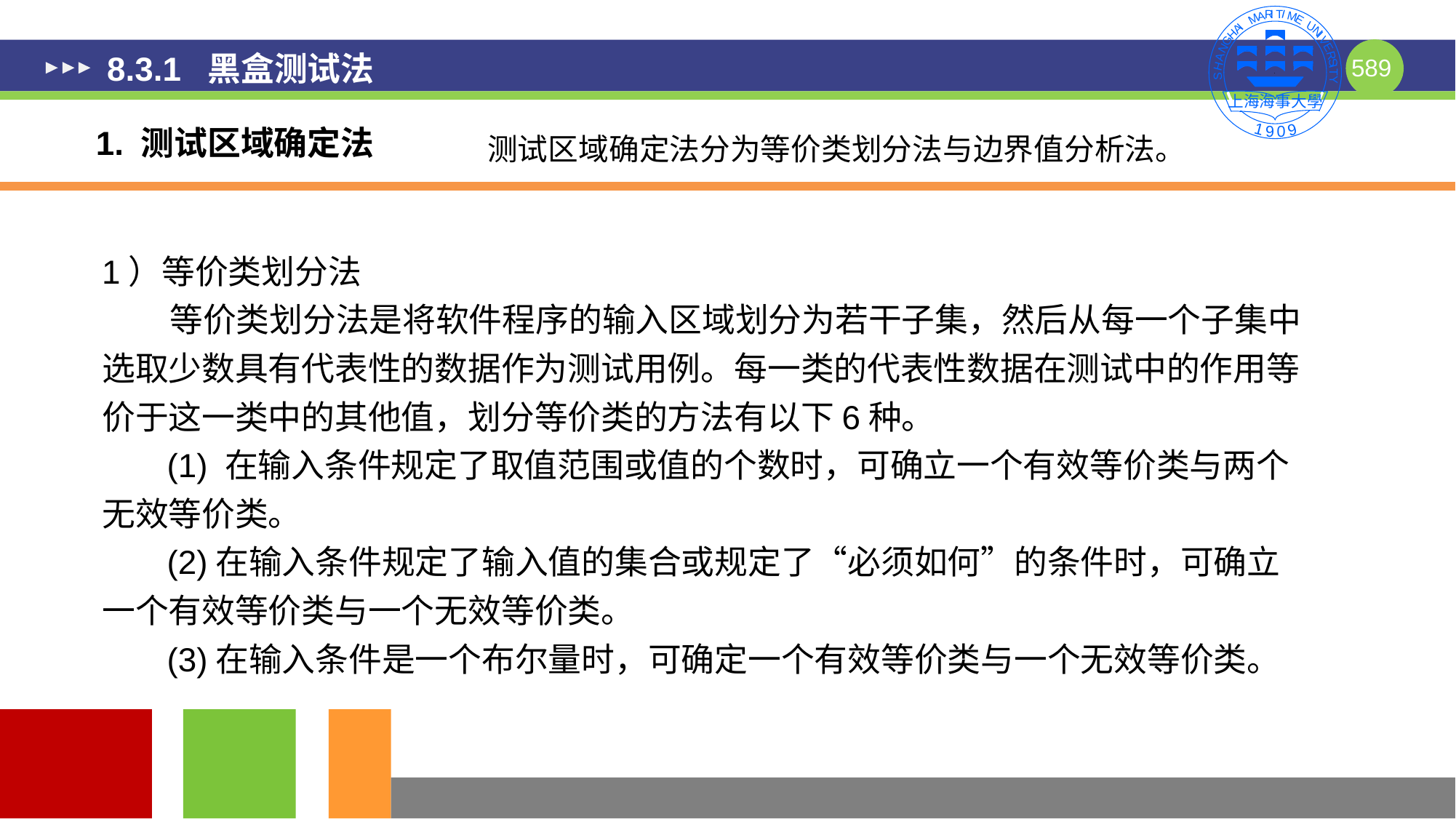

# 8.3.1  黑盒测试法
1. 测试区域确定法
测试区域确定法分为等价类划分法与边界值分析法。

1）等价类划分法
        等价类划分法是将软件程序的输入区域划分为若干子集，然后从每一个子集中选取少数具有代表性的数据作为测试用例。每一类的代表性数据在测试中的作用等价于这一类中的其他值，划分等价类的方法有以下6种。
       (1) 在输入条件规定了取值范围或值的个数时，可确立一个有效等价类与两个无效等价类。
       (2)在输入条件规定了输入值的集合或规定了“必须如何”的条件时，可确立一个有效等价类与一个无效等价类。
       (3)在输入条件是一个布尔量时，可确定一个有效等价类与一个无效等价类。

589